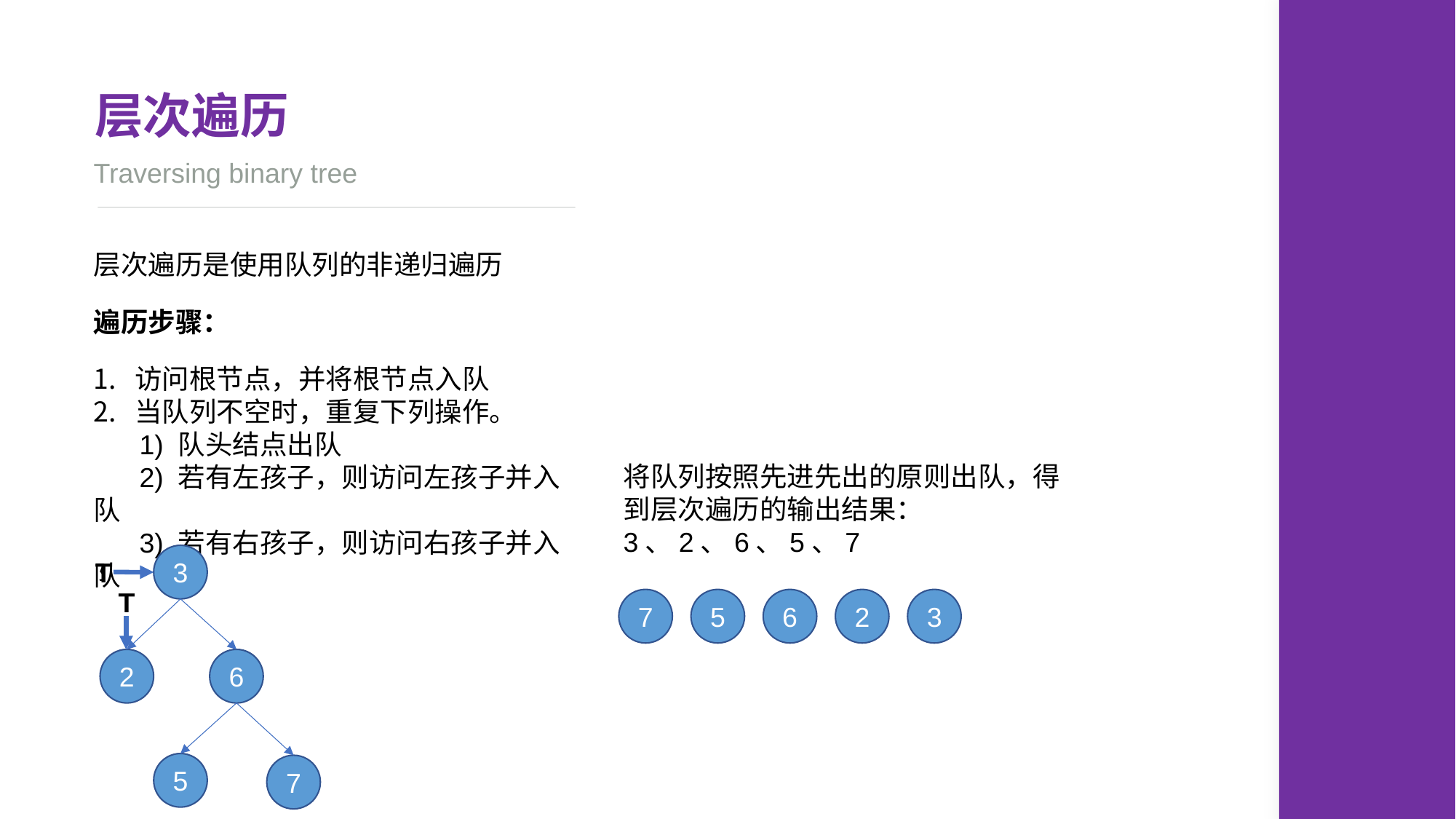

层次遍历
Traversing binary tree
层次遍历是使用队列的非递归遍历
遍历步骤：
访问根节点，并将根节点入队
当队列不空时，重复下列操作。
      1) 队头结点出队
      2) 若有左孩子，则访问左孩子并入队
      3) 若有右孩子，则访问右孩子并入队
将队列按照先进先出的原则出队，得到层次遍历的输出结果：
3、2、6、5、7
3
2
6
5
7
T
T
7
5
6
2
3